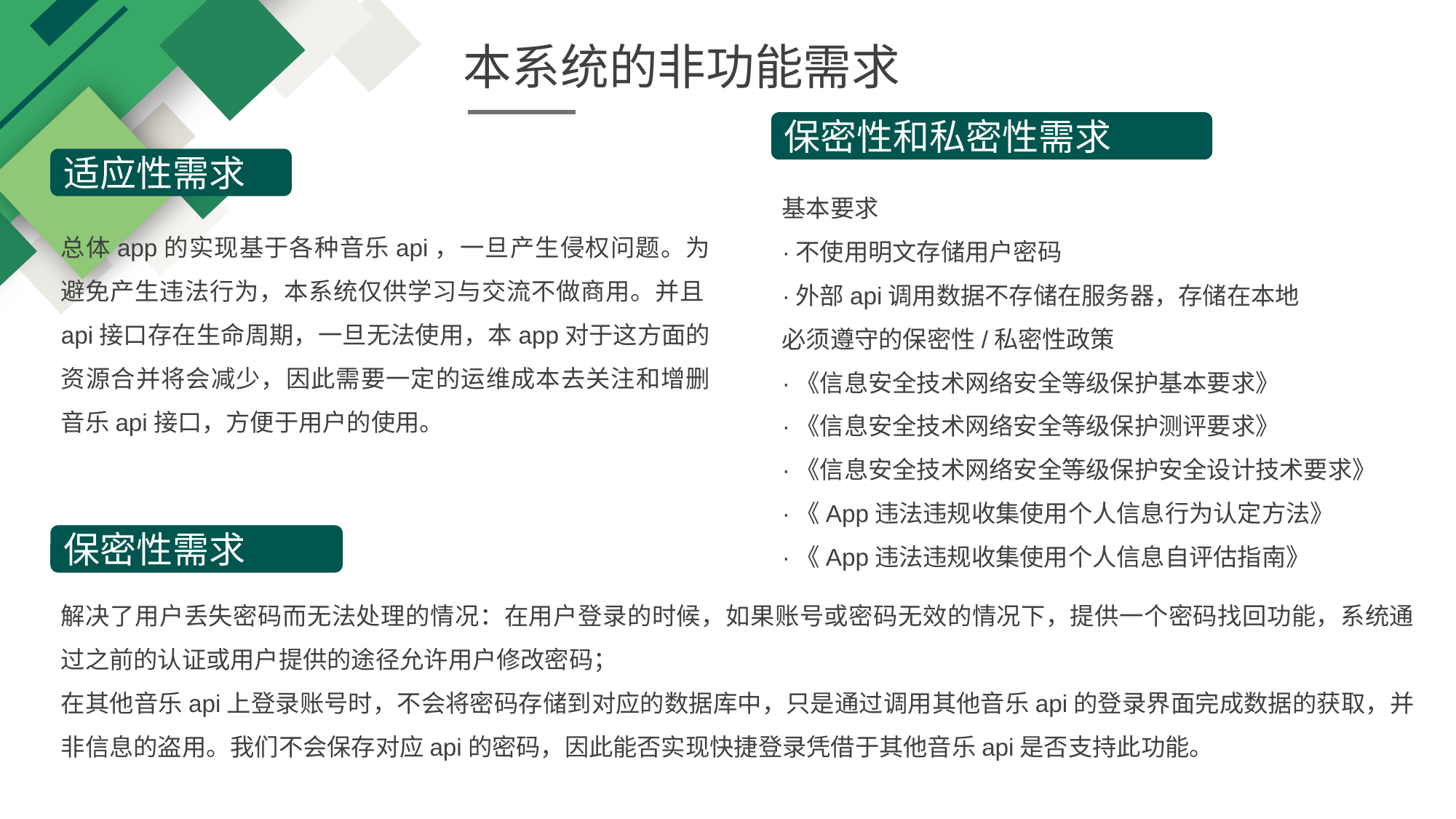

本系统的非功能需求
保密性和私密性需求
适应性需求
基本要求
·不使用明文存储用户密码
·外部api调用数据不存储在服务器，存储在本地
必须遵守的保密性/私密性政策
·《信息安全技术网络安全等级保护基本要求》
·《信息安全技术网络安全等级保护测评要求》
·《信息安全技术网络安全等级保护安全设计技术要求》
·《App违法违规收集使用个人信息行为认定方法》
·《App违法违规收集使用个人信息自评估指南》
总体app的实现基于各种音乐api，一旦产生侵权问题。为避免产生违法行为，本系统仅供学习与交流不做商用。并且api接口存在生命周期，一旦无法使用，本app对于这方面的资源合并将会减少，因此需要一定的运维成本去关注和增删音乐api接口，方便于用户的使用。
保密性需求
解决了用户丢失密码而无法处理的情况：在用户登录的时候，如果账号或密码无效的情况下，提供一个密码找回功能，系统通过之前的认证或用户提供的途径允许用户修改密码；
在其他音乐api上登录账号时，不会将密码存储到对应的数据库中，只是通过调用其他音乐api的登录界面完成数据的获取，并非信息的盗用。我们不会保存对应api的密码，因此能否实现快捷登录凭借于其他音乐api是否支持此功能。